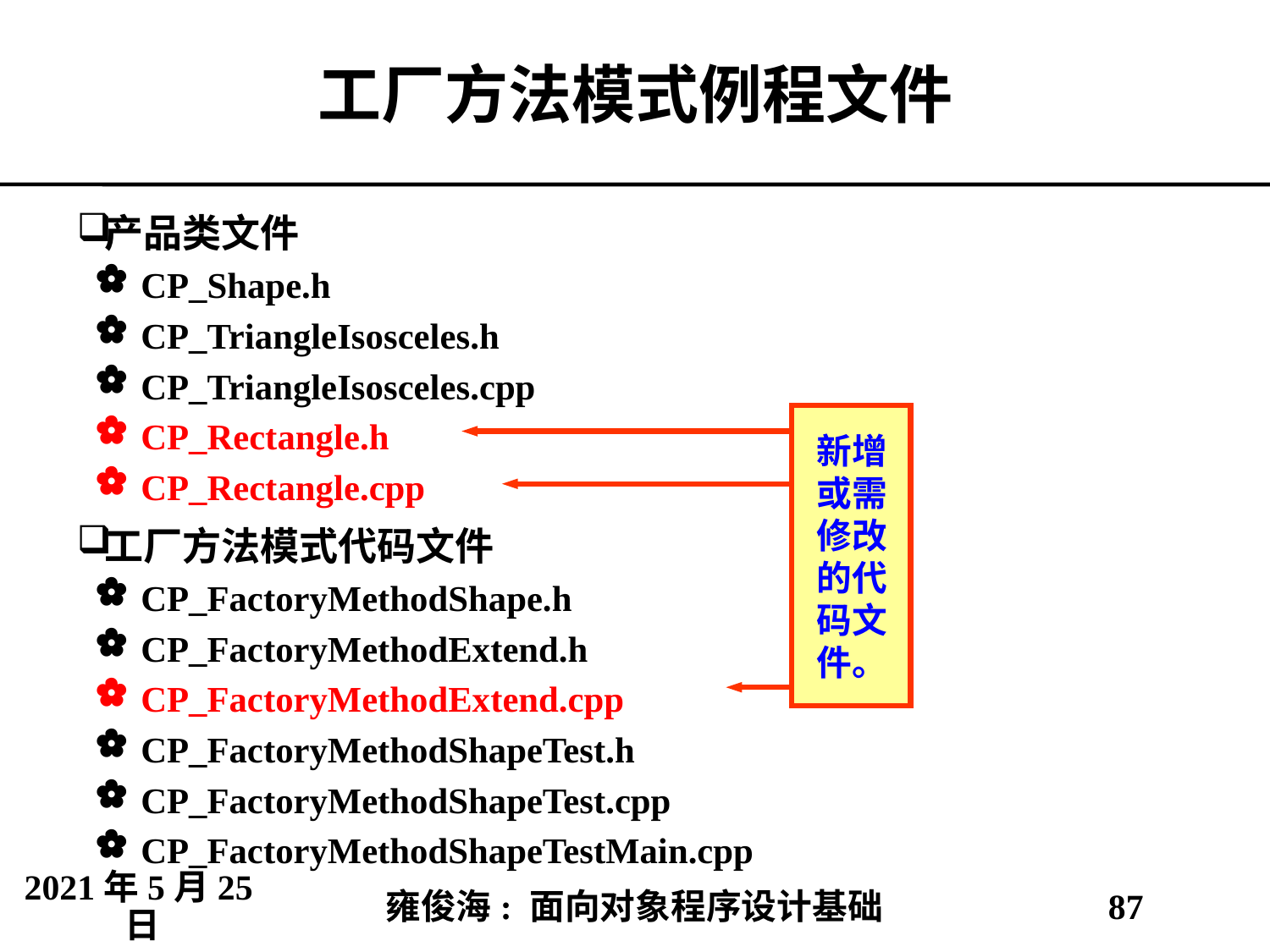

# 工厂方法模式例程文件

产品类文件
CP_Shape.h
CP_TriangleIsosceles.h
CP_TriangleIsosceles.cpp
CP_Rectangle.h
CP_Rectangle.cpp
工厂方法模式代码文件
CP_FactoryMethodShape.h
CP_FactoryMethodExtend.h
CP_FactoryMethodExtend.cpp
CP_FactoryMethodShapeTest.h
CP_FactoryMethodShapeTest.cpp
CP_FactoryMethodShapeTestMain.cpp
新增或需修改的代码文件。
2021年5月25日
雍俊海: 面向对象程序设计基础
87